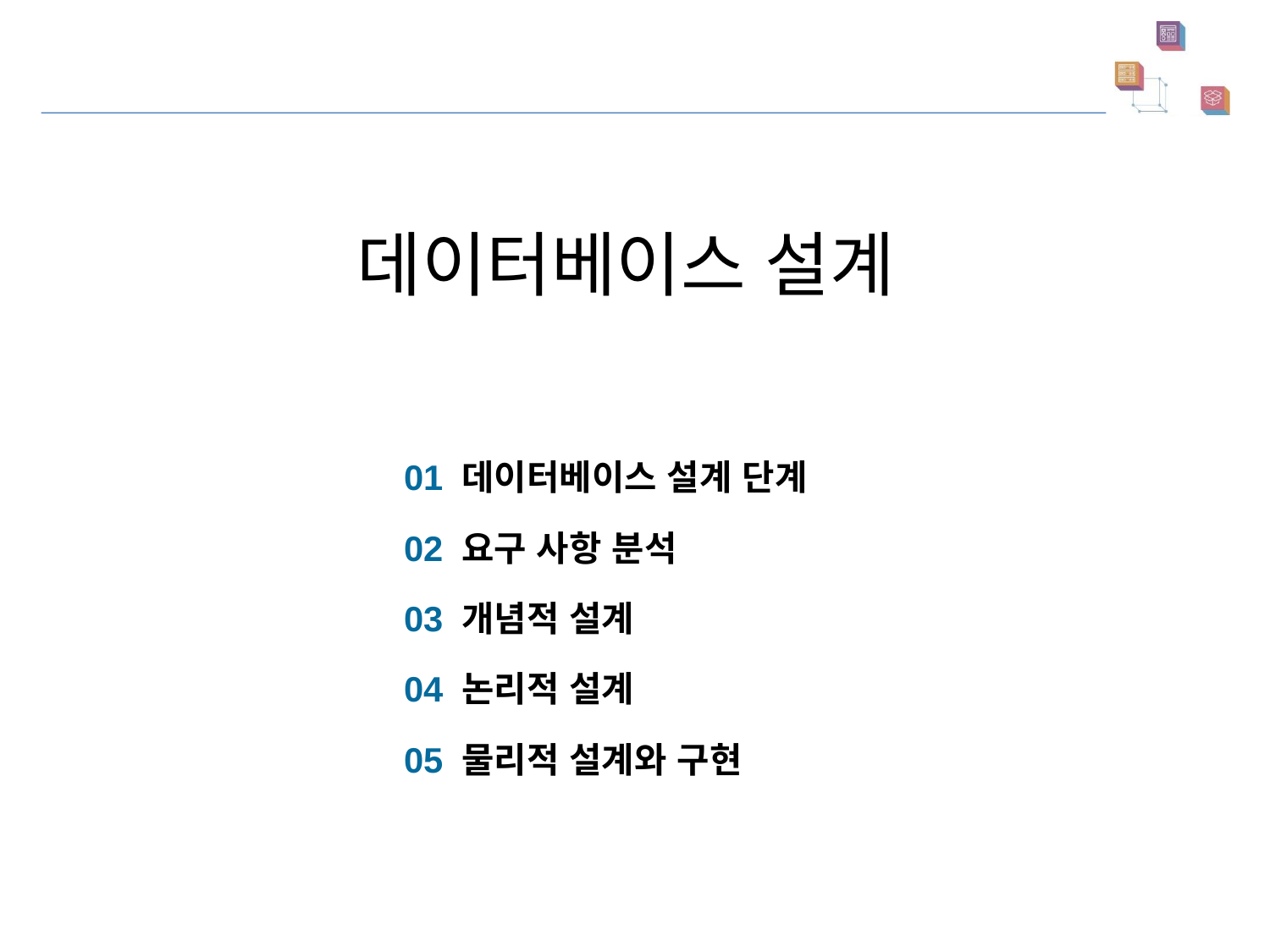

데이터베이스 설계

 01 데이터베이스 설계 단계
 02 요구 사항 분석
 03 개념적 설계
 04 논리적 설계
 05 물리적 설계와 구현